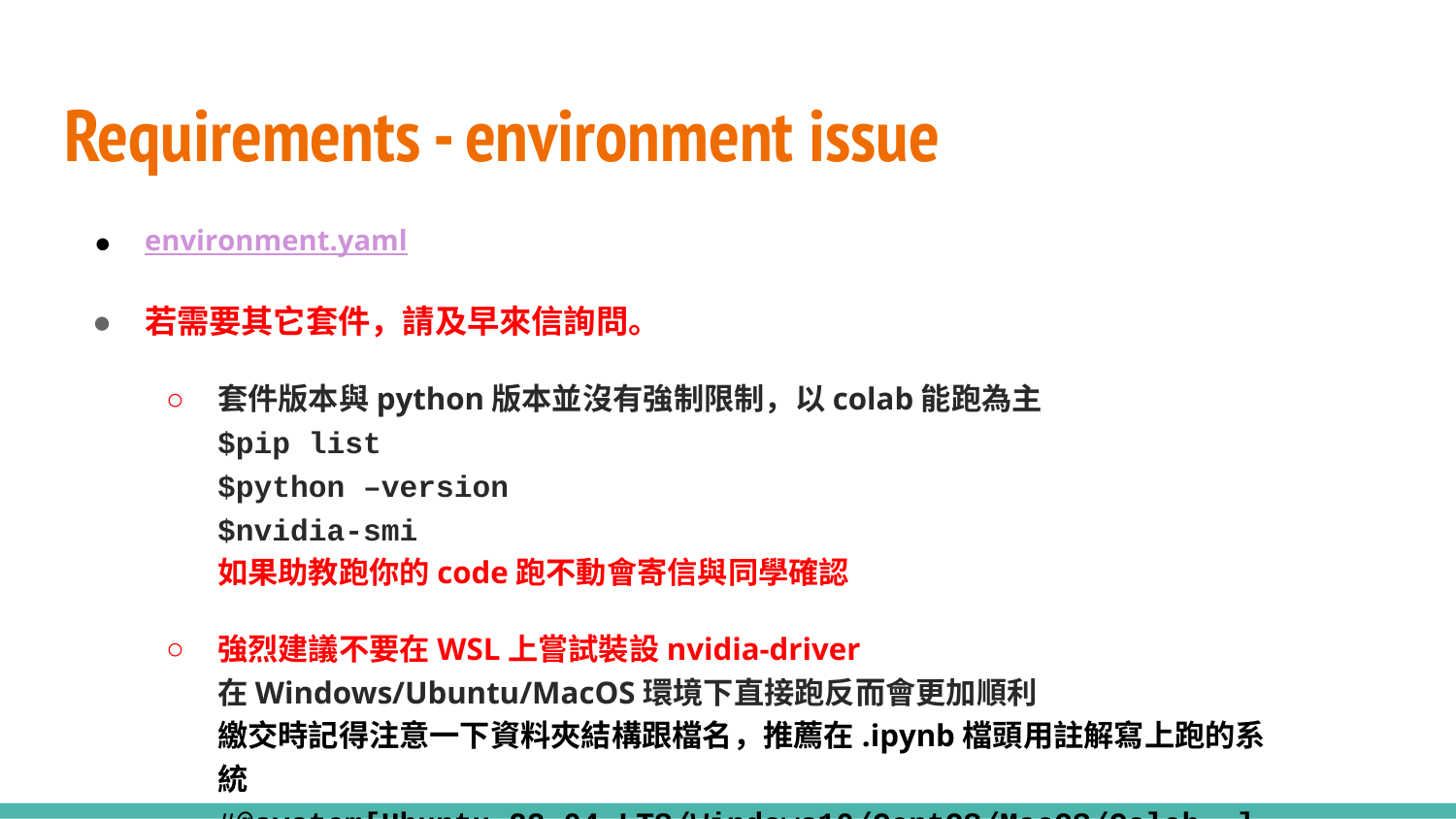

# Requirements - environment issue
environment.yaml
若需要其它套件，請及早來信詢問。
套件版本與python版本並沒有強制限制，以colab能跑為主
$pip list
$python –version
$nvidia-smi
如果助教跑你的code跑不動會寄信與同學確認
強烈建議不要在WSL上嘗試裝設nvidia-driver
在Windows/Ubuntu/MacOS環境下直接跑反而會更加順利
繳交時記得注意一下資料夾結構跟檔名，推薦在.ipynb檔頭用註解寫上跑的系統
#@system[Ubuntu-22.04 LTS/Windows10/CentOS/MacOS/Colab….]